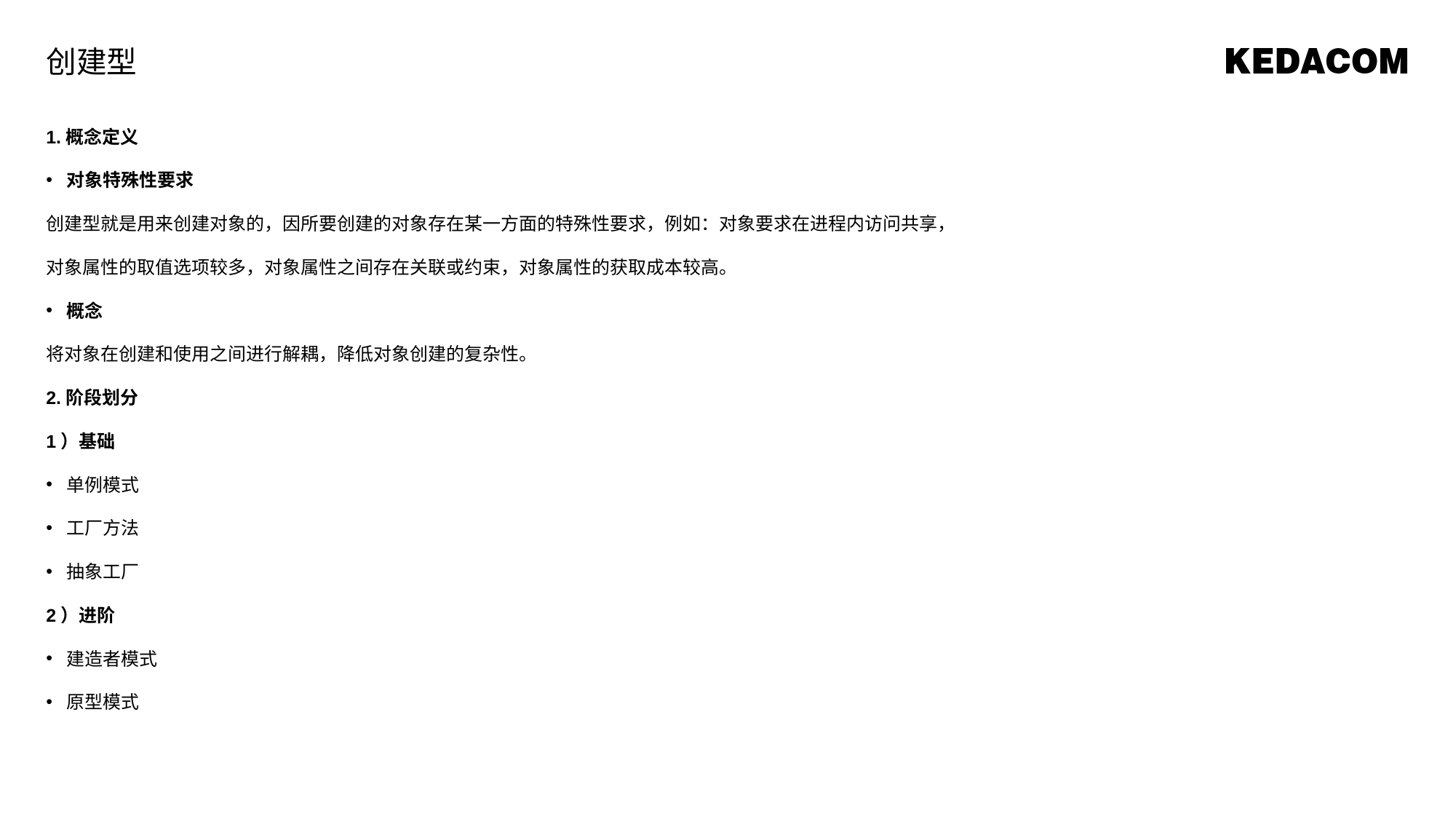

创建型
1.概念定义
对象特殊性要求
创建型就是用来创建对象的，因所要创建的对象存在某一方面的特殊性要求，例如：对象要求在进程内访问共享，
对象属性的取值选项较多，对象属性之间存在关联或约束，对象属性的获取成本较高。
概念
将对象在创建和使用之间进行解耦，降低对象创建的复杂性。
2.阶段划分
1）基础
单例模式
工厂方法
抽象工厂
2）进阶
建造者模式
原型模式